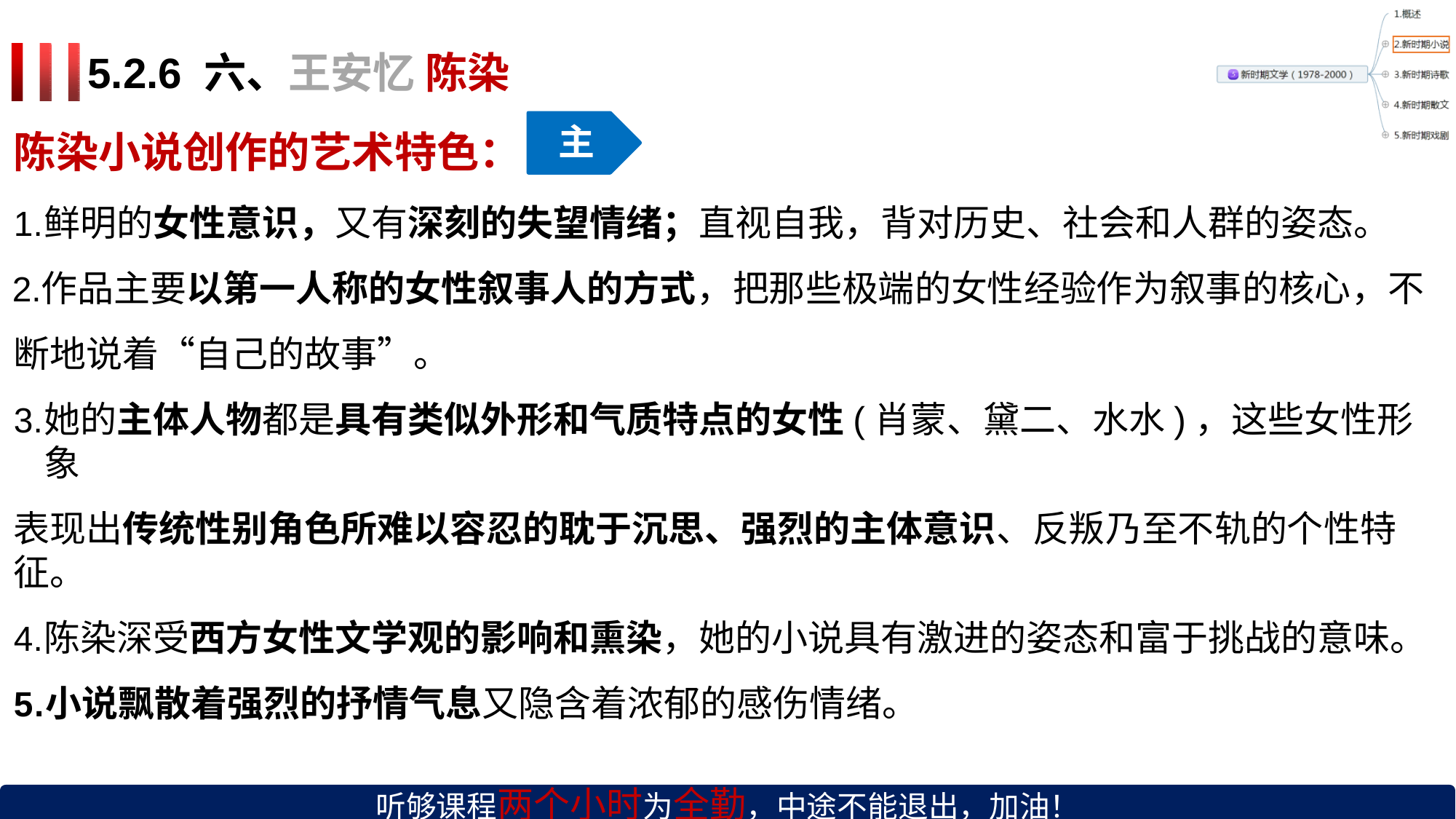

# 5.2.6 六、王安忆 陈染

主
陈染小说创作的艺术特色：
鲜明的女性意识，又有深刻的失望情绪；直视自我，背对历史、社会和人群的姿态。
作品主要以第一人称的女性叙事人的方式，把那些极端的女性经验作为叙事的核心，不 断地说着“自己的故事”。
她的主体人物都是具有类似外形和气质特点的女性(肖蒙、黛二、水水)，这些女性形象
表现出传统性别角色所难以容忍的耽于沉思、强烈的主体意识、反叛乃至不轨的个性特征。
陈染深受西方女性文学观的影响和熏染，她的小说具有激进的姿态和富于挑战的意味。
小说飘散着强烈的抒情气息又隐含着浓郁的感伤情绪。

听够课程两个小时为全勤，中途不能退出，加油！